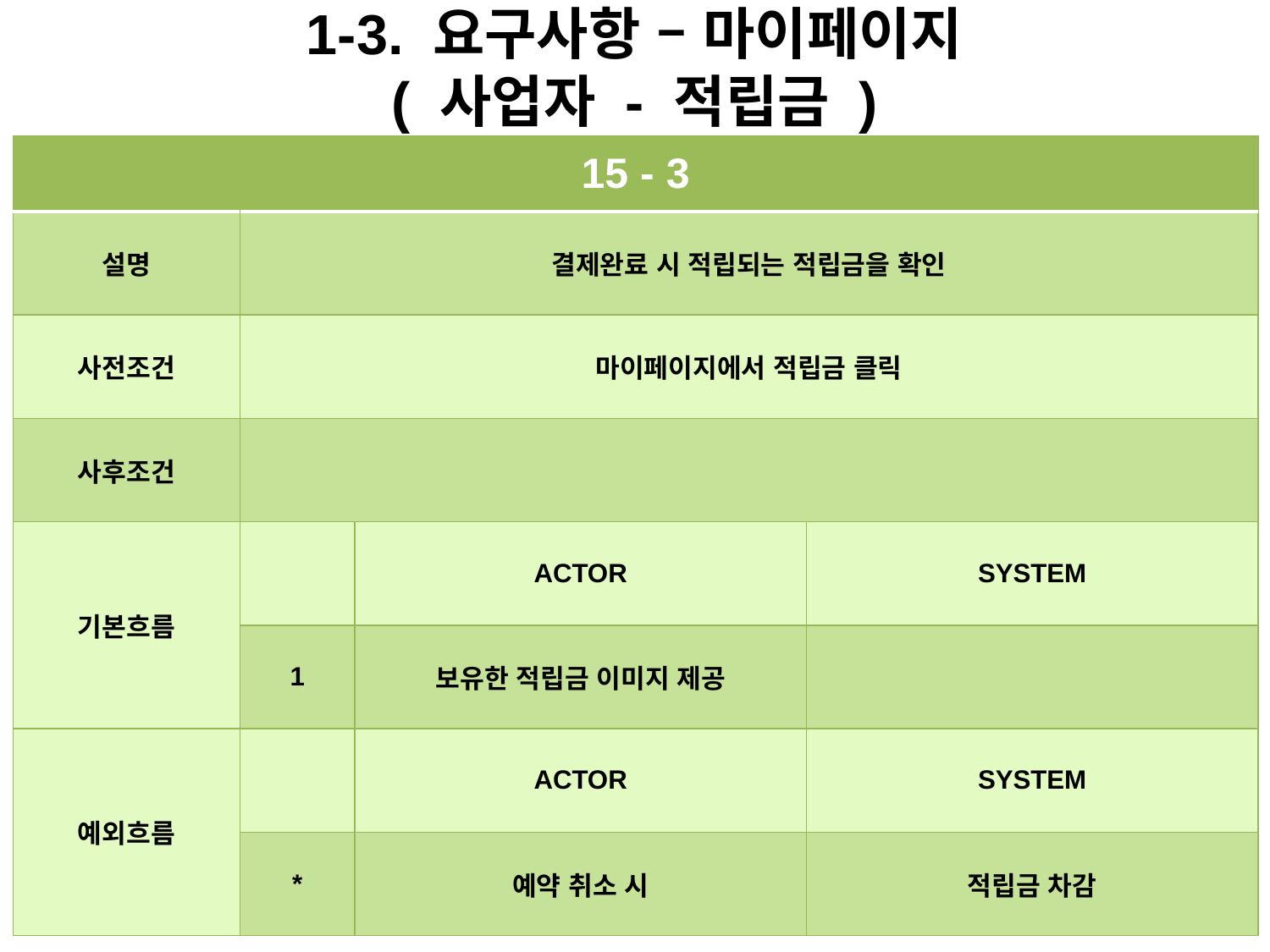

# 1-3. 요구사항 – 마이페이지 ( 사업자 - 적립금 )
| 15 - 3 |  |  |  |
| --- | --- | --- | --- |
| 설명 | 결제완료 시 적립되는 적립금을 확인 |  |  |
| 사전조건 | 마이페이지에서 적립금 클릭 |  |  |
| 사후조건 |  |  |  |
| 기본흐름 |  | ACTOR | SYSTEM |
|  | 1 | 보유한 적립금 이미지 제공 |  |
| 예외흐름 |  | ACTOR | SYSTEM |
|  | \* | 예약 취소 시 | 적립금 차감 |